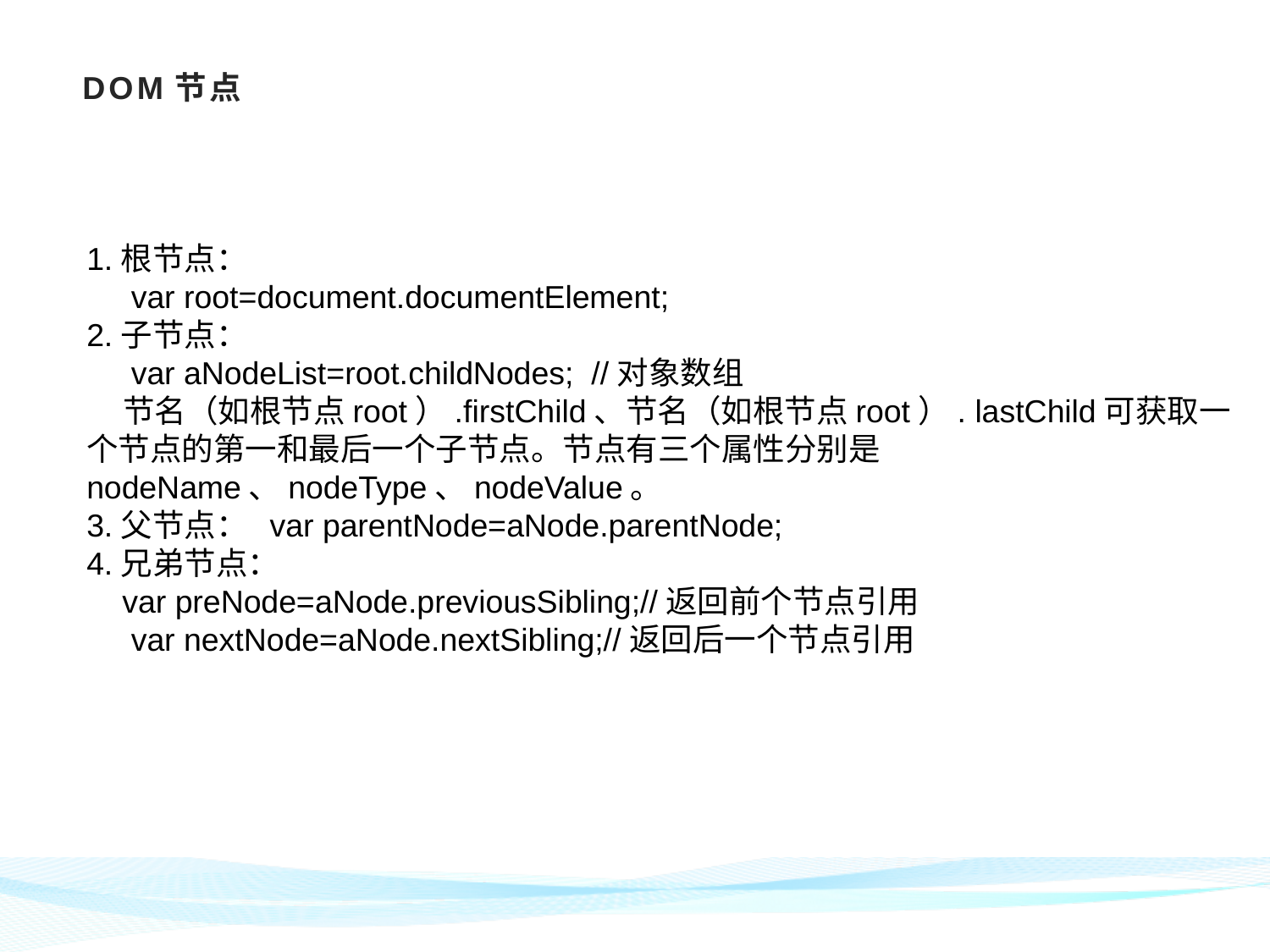

# DOM节点
1.根节点：
     var root=document.documentElement;
2.子节点：
     var aNodeList=root.childNodes;  //对象数组
    节名（如根节点root）.firstChild、节名（如根节点root）. lastChild可获取一个节点的第一和最后一个子节点。节点有三个属性分别是nodeName、nodeType、nodeValue。
3.父节点：  var parentNode=aNode.parentNode;
4.兄弟节点：
    var preNode=aNode.previousSibling;//返回前个节点引用
     var nextNode=aNode.nextSibling;//返回后一个节点引用